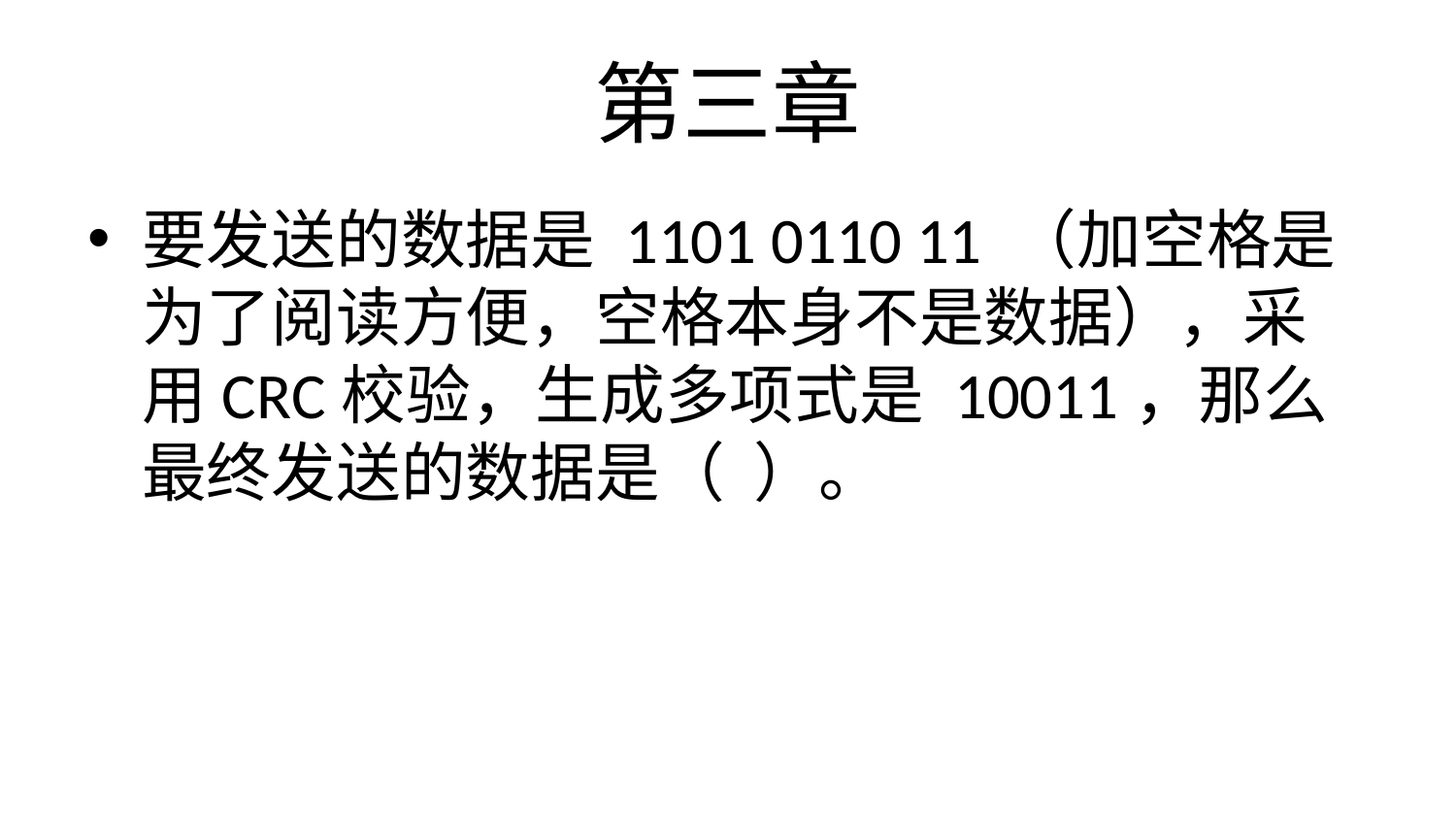

# 第三章
要发送的数据是 1101 0110 11 （加空格是为了阅读方便，空格本身不是数据），采用CRC校验，生成多项式是 10011，那么最终发送的数据是（  ）。